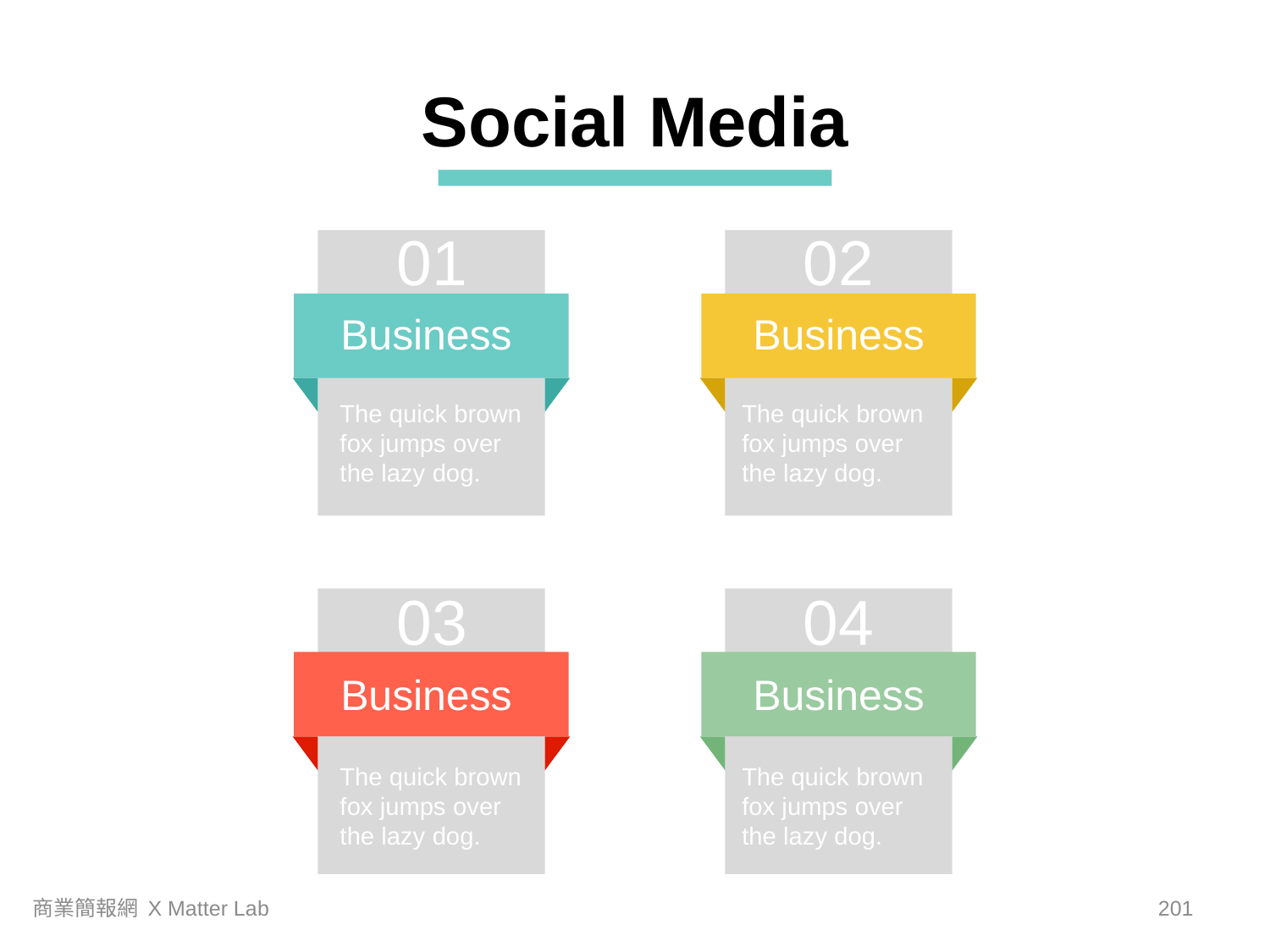

Social Media

01
02
Business
Business
The quick brown fox jumps over the lazy dog.
The quick brown fox jumps over the lazy dog.
03
04
Business
Business
The quick brown fox jumps over the lazy dog.
The quick brown fox jumps over the lazy dog.
商業簡報網 X Matter Lab
201